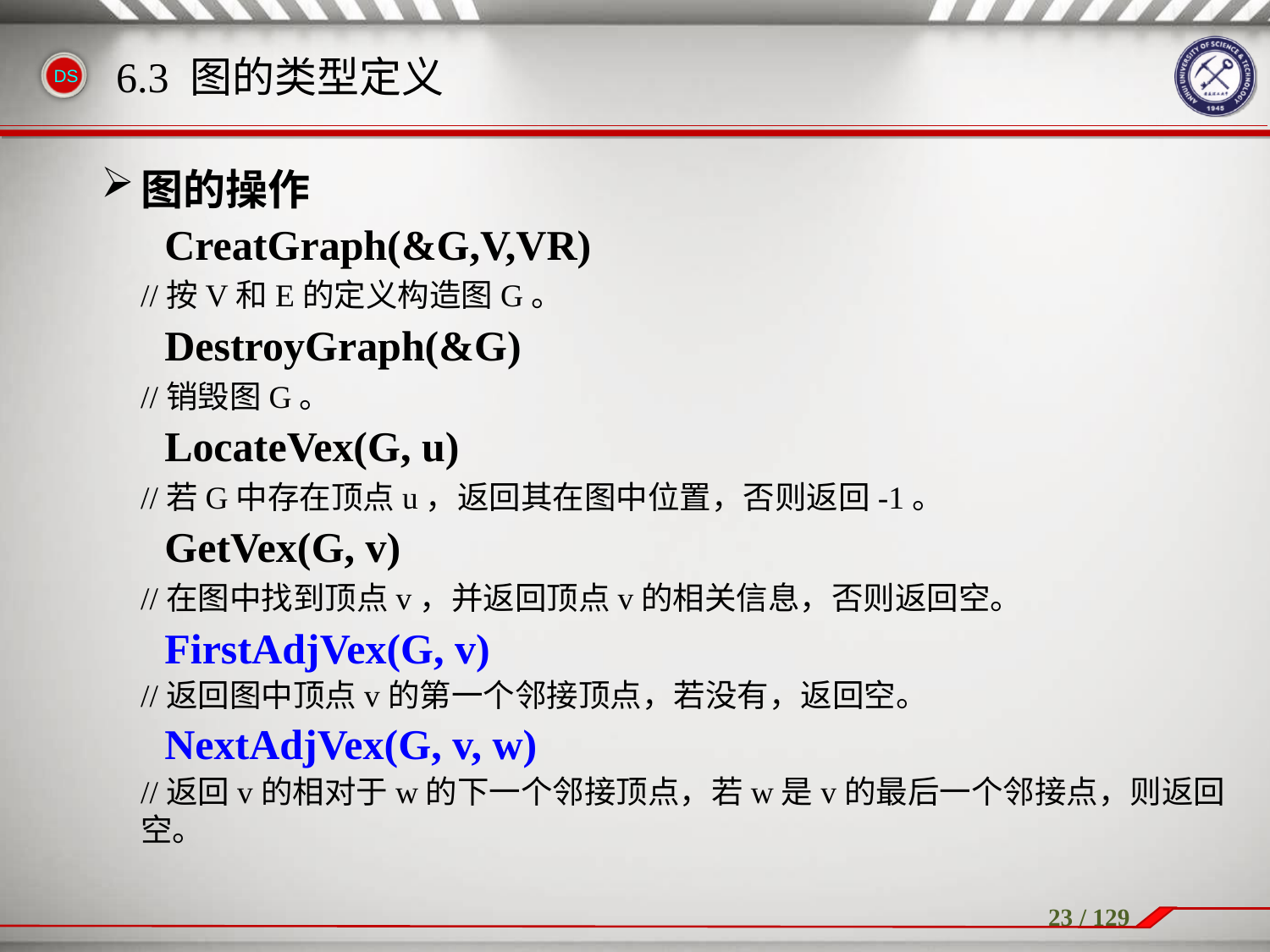

图的操作
CreatGraph(&G,V,VR)
	//按V和E的定义构造图G。
DestroyGraph(&G)
	//销毁图G。
LocateVex(G, u)
	//若G中存在顶点u，返回其在图中位置，否则返回-1。
GetVex(G, v)
	//在图中找到顶点v，并返回顶点v的相关信息，否则返回空。
FirstAdjVex(G, v)
	//返回图中顶点v的第一个邻接顶点，若没有，返回空。
NextAdjVex(G, v, w)
	//返回v的相对于w的下一个邻接顶点，若w是v的最后一个邻接点，则返回空。

6.3 图的类型定义